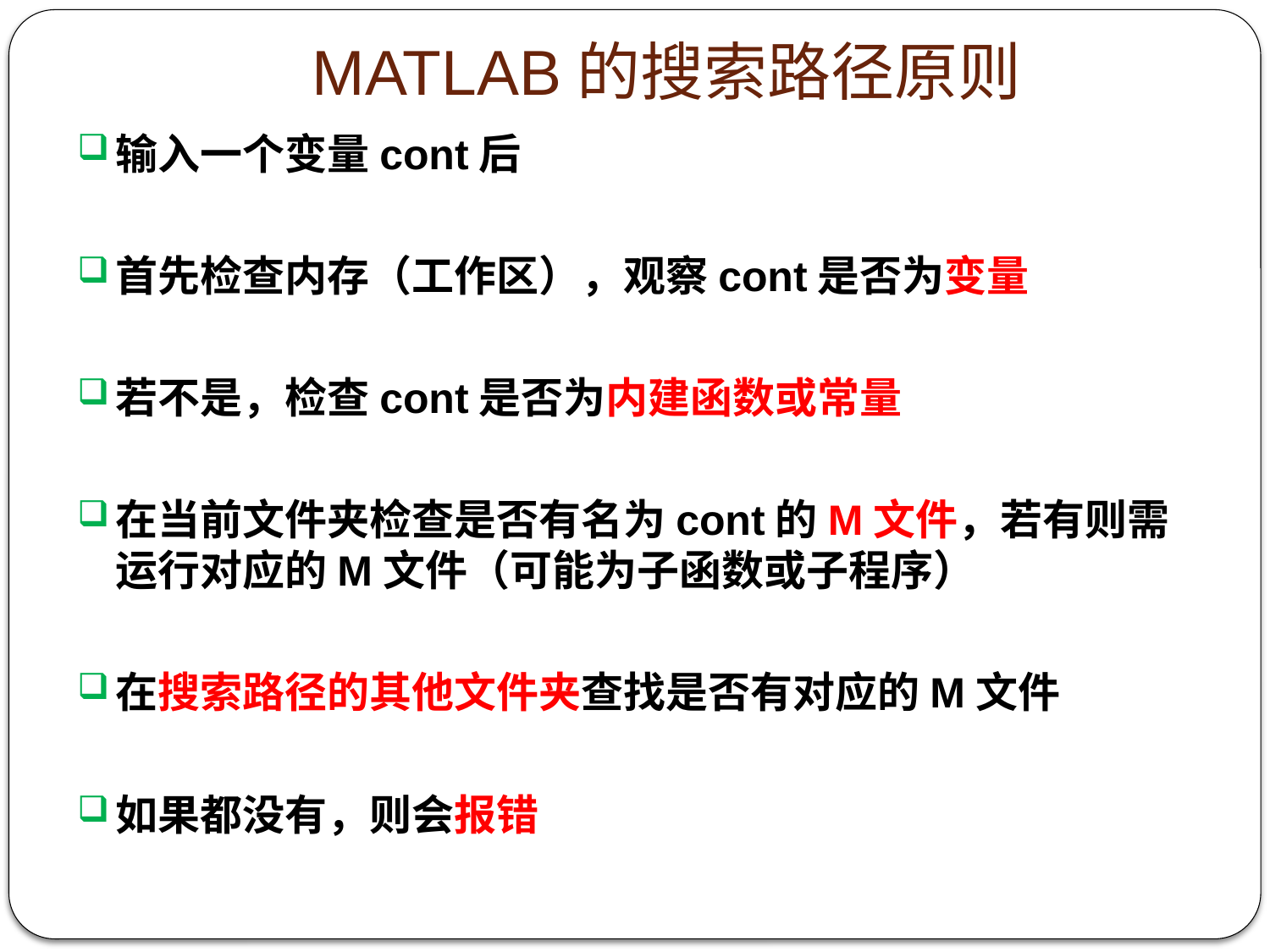

# MATLAB的搜索路径原则
输入一个变量cont后

首先检查内存（工作区），观察cont是否为变量

若不是，检查cont是否为内建函数或常量

在当前文件夹检查是否有名为cont的M文件，若有则需运行对应的M文件（可能为子函数或子程序）

在搜索路径的其他文件夹查找是否有对应的M文件

如果都没有，则会报错